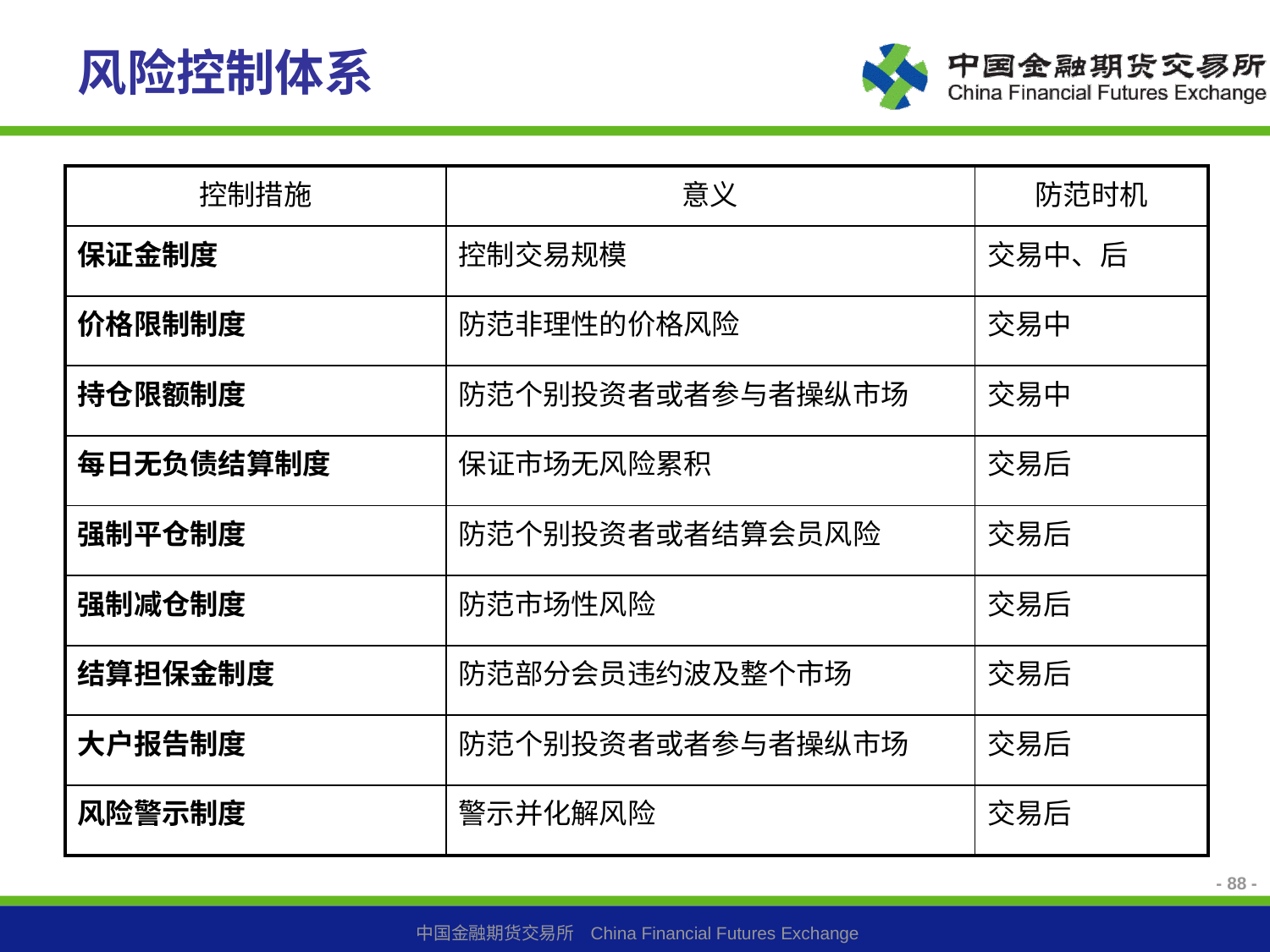

# 风险控制体系
| 控制措施 | 意义 | 防范时机 |
| --- | --- | --- |
| 保证金制度 | 控制交易规模 | 交易中、后 |
| 价格限制制度 | 防范非理性的价格风险 | 交易中 |
| 持仓限额制度 | 防范个别投资者或者参与者操纵市场 | 交易中 |
| 每日无负债结算制度 | 保证市场无风险累积 | 交易后 |
| 强制平仓制度 | 防范个别投资者或者结算会员风险 | 交易后 |
| 强制减仓制度 | 防范市场性风险 | 交易后 |
| 结算担保金制度 | 防范部分会员违约波及整个市场 | 交易后 |
| 大户报告制度 | 防范个别投资者或者参与者操纵市场 | 交易后 |
| 风险警示制度 | 警示并化解风险 | 交易后 |

- 88 -